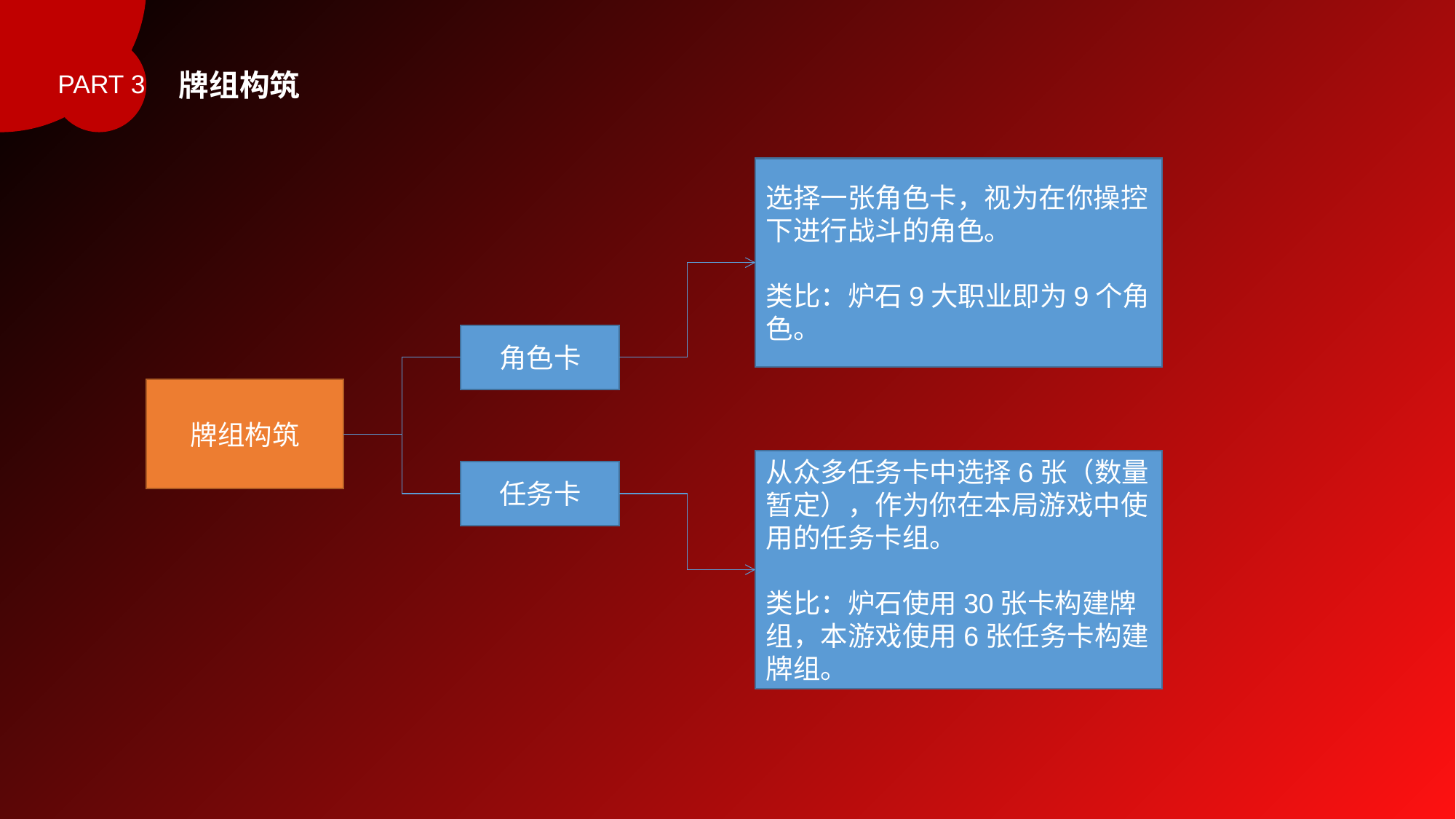

牌组构筑
PART 3
选择一张角色卡，视为在你操控下进行战斗的角色。

类比：炉石9大职业即为9个角色。
角色卡
牌组构筑
从众多任务卡中选择6张（数量暂定），作为你在本局游戏中使用的任务卡组。

类比：炉石使用30张卡构建牌组，本游戏使用6张任务卡构建牌组。
任务卡